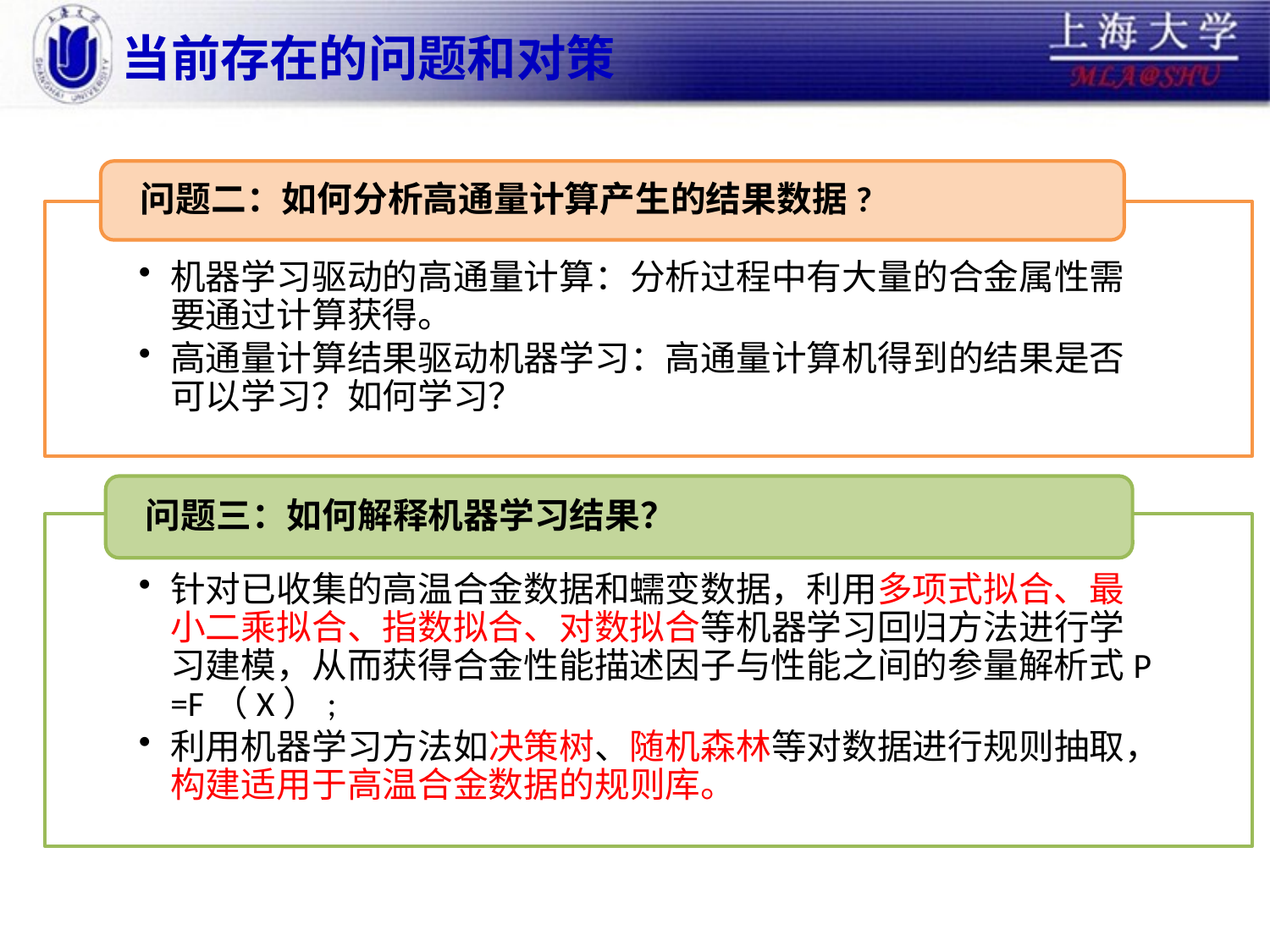

# 当前存在的问题和对策
机器学习驱动的高通量计算：分析过程中有大量的合金属性需要通过计算获得。
高通量计算结果驱动机器学习：高通量计算机得到的结果是否可以学习？如何学习？
问题二：如何分析高通量计算产生的结果数据?
针对已收集的高温合金数据和蠕变数据，利用多项式拟合、最小二乘拟合、指数拟合、对数拟合等机器学习回归方法进行学习建模，从而获得合金性能描述因子与性能之间的参量解析式P =F（X）;
利用机器学习方法如决策树、随机森林等对数据进行规则抽取，构建适用于高温合金数据的规则库。
问题三：如何解释机器学习结果？